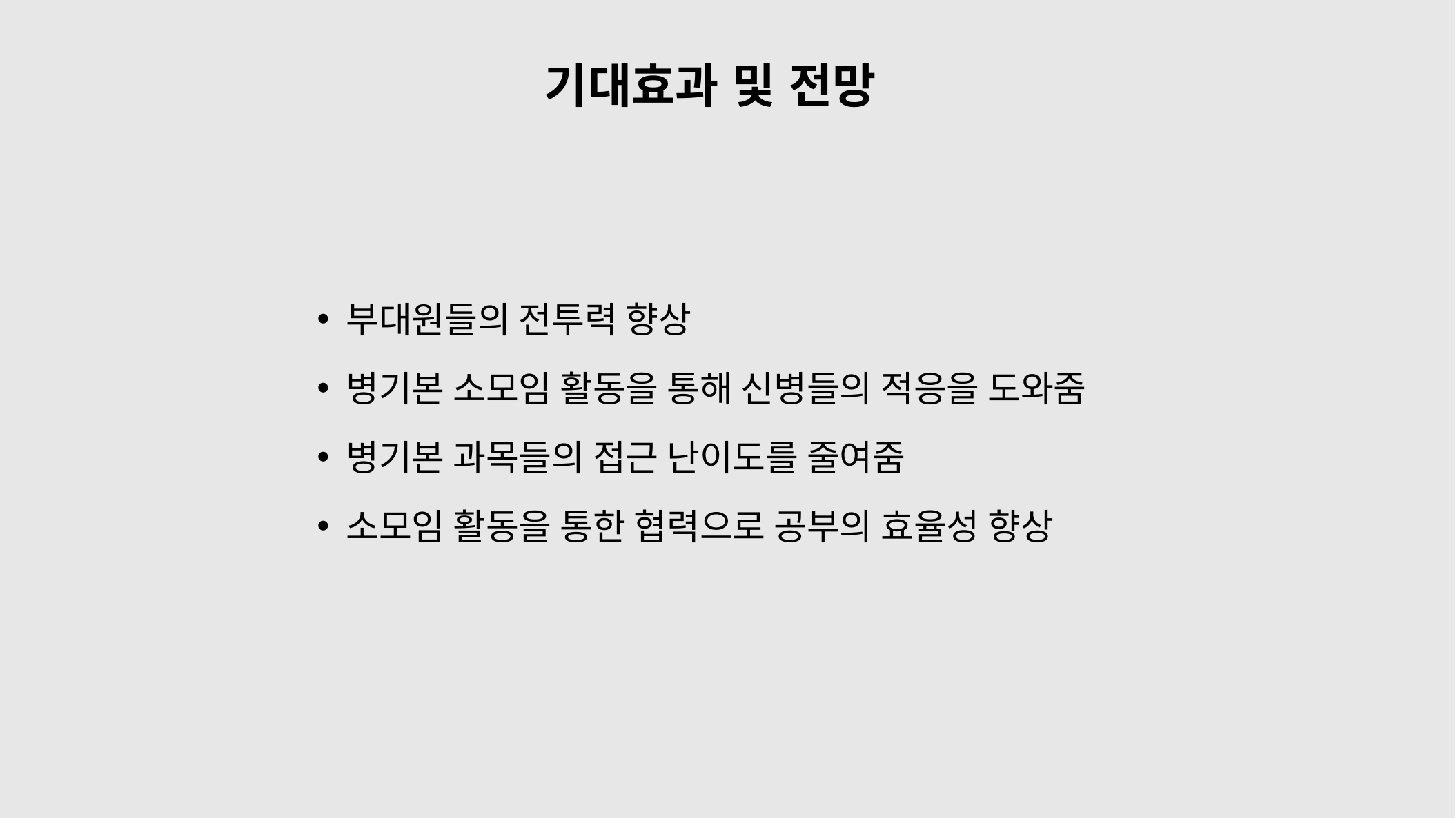

기대효과 및 전망
부대원들의 전투력 향상
병기본 소모임 활동을 통해 신병들의 적응을 도와줌
병기본 과목들의 접근 난이도를 줄여줌
소모임 활동을 통한 협력으로 공부의 효율성 향상